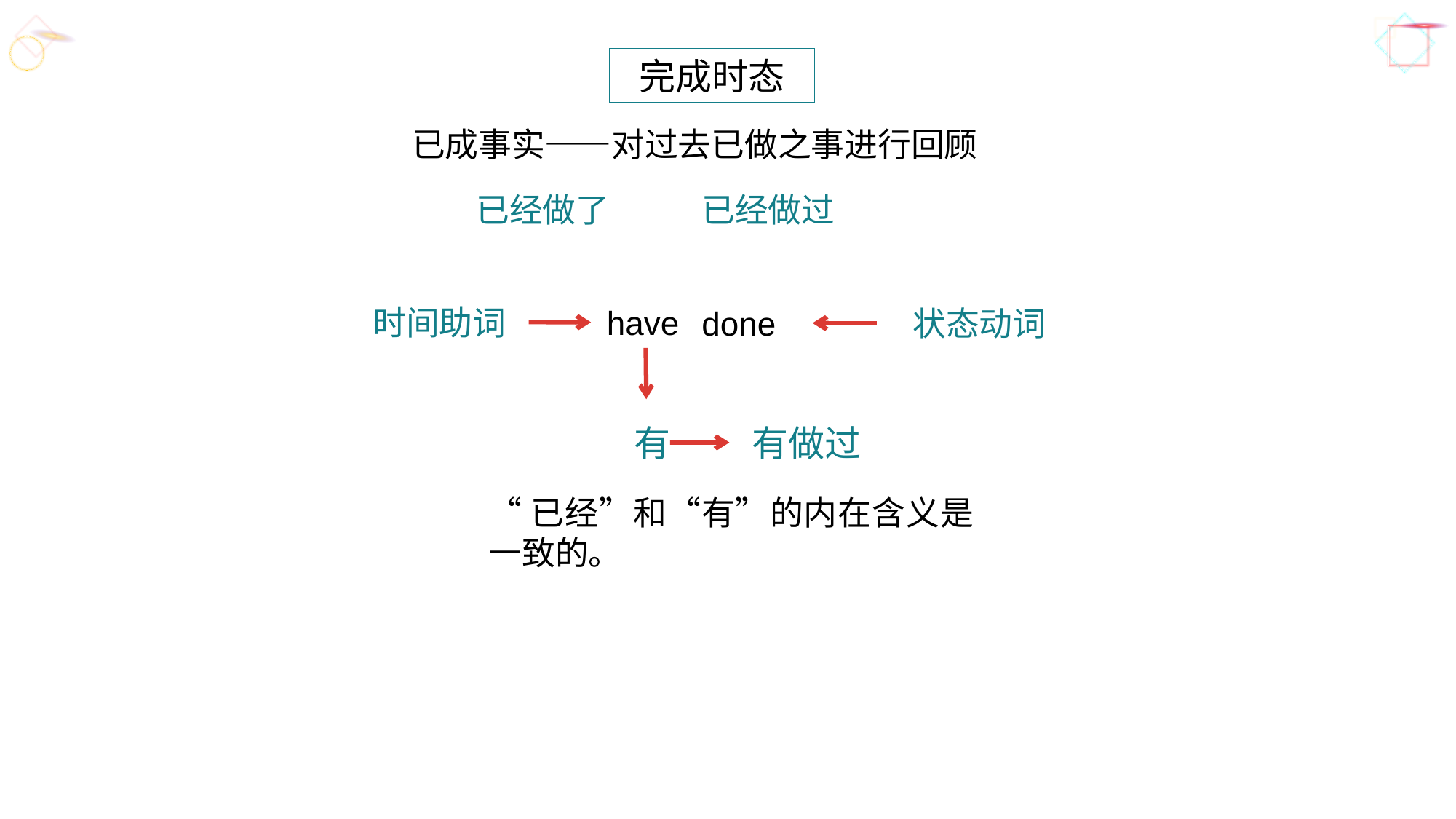

完成时态
已成事实——对过去已做之事进行回顾
已经做了
已经做过
时间助词
have
done
状态动词
有
有做过
“已经”和“有”的内在含义是一致的。